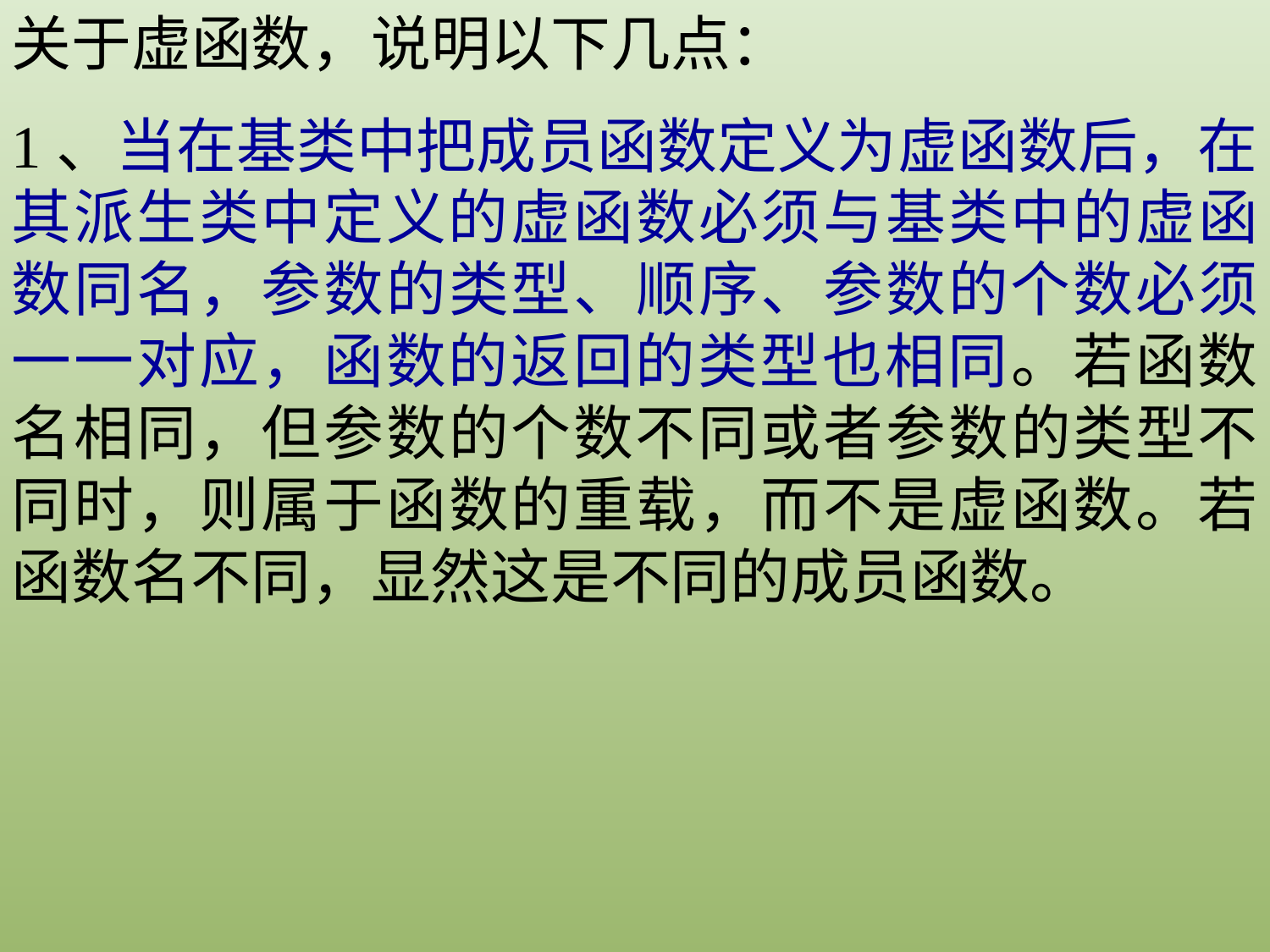

关于虚函数，说明以下几点：
1、当在基类中把成员函数定义为虚函数后，在其派生类中定义的虚函数必须与基类中的虚函数同名，参数的类型、顺序、参数的个数必须一一对应，函数的返回的类型也相同。若函数名相同，但参数的个数不同或者参数的类型不同时，则属于函数的重载，而不是虚函数。若函数名不同，显然这是不同的成员函数。
790